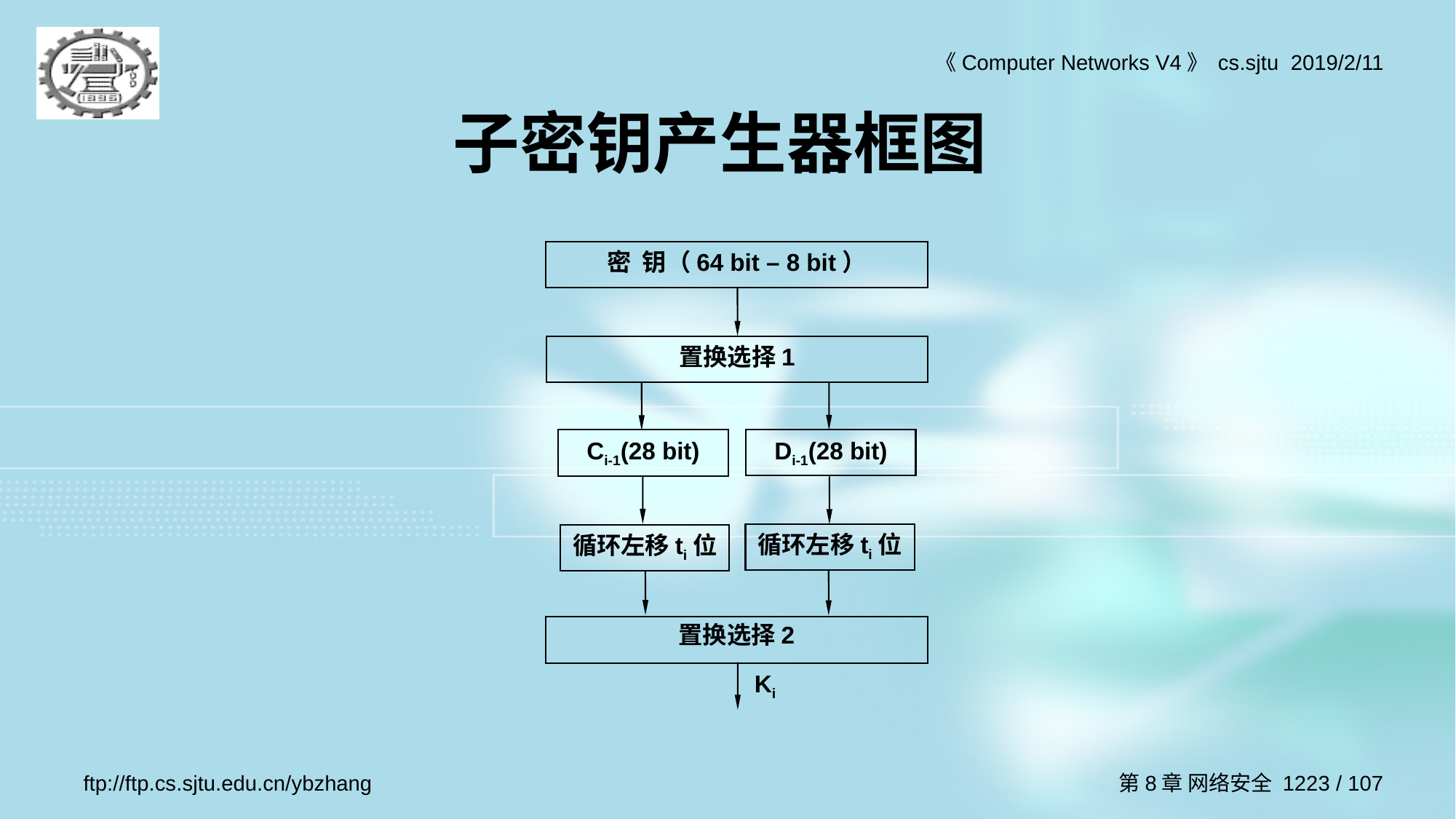

# 子密钥产生器框图
密  钥（64 bit – 8 bit）

置换选择1

Ci-1(28 bit)
Di-1(28 bit)

循环左移ti位
循环左移ti位

置换选择2

Ki